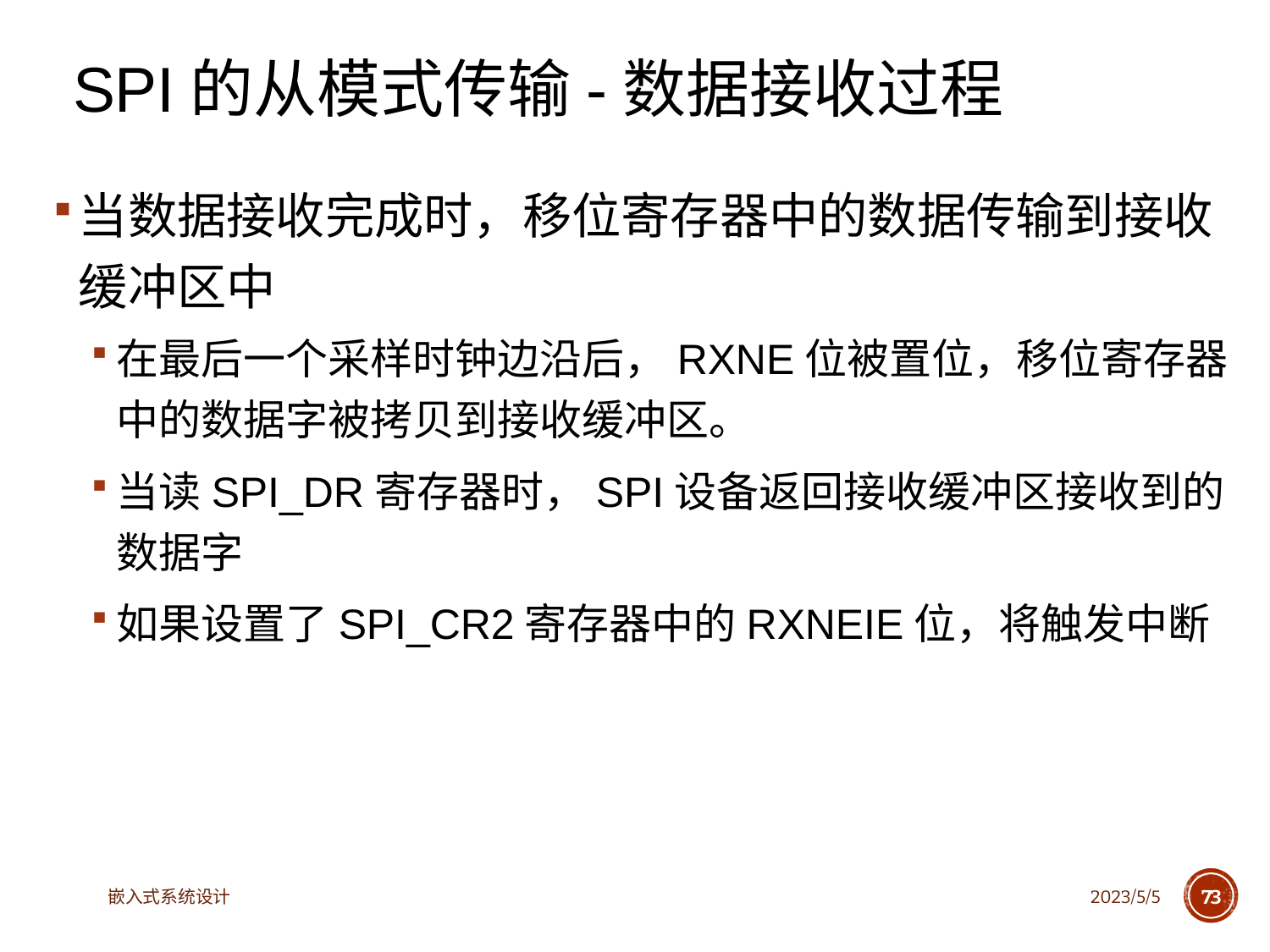

# SPI的从模式传输-数据接收过程
当数据接收完成时，移位寄存器中的数据传输到接收缓冲区中
在最后一个采样时钟边沿后，RXNE位被置位，移位寄存器中的数据字被拷贝到接收缓冲区。
当读SPI_DR寄存器时，SPI设备返回接收缓冲区接收到的数据字
如果设置了SPI_CR2寄存器中的RXNEIE位，将触发中断

嵌入式系统设计
2023/5/5
73